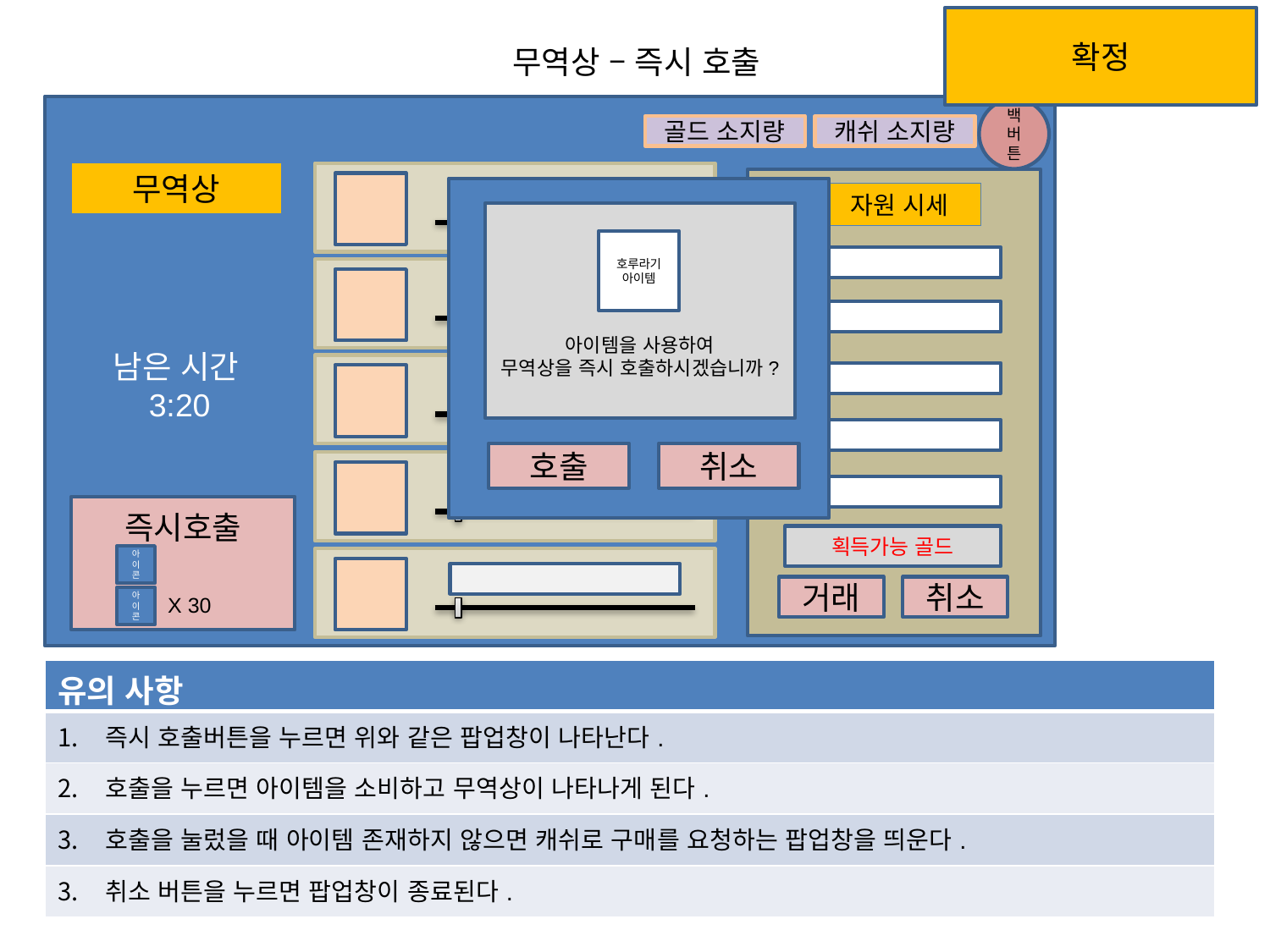

확정
무역상 – 즉시 호출

백버튼
골드 소지량
캐쉬 소지량
무역상

자원 시세

획득가능 골드
거래
취소

아이템을 사용하여
무역상을 즉시 호출하시겠습니까?
호출
취소
호루라기
아이템

남은 시간
    3:20

즉시호출
아이콘

X 30
아이콘
| 유의 사항 |
| --- |
| 즉시 호출버튼을 누르면 위와 같은 팝업창이 나타난다. |
| 호출을 누르면 아이템을 소비하고 무역상이 나타나게 된다. |
| 호출을 눌렀을 때 아이템 존재하지 않으면 캐쉬로 구매를 요청하는 팝업창을 띄운다. |
| 취소 버튼을 누르면 팝업창이 종료된다. |